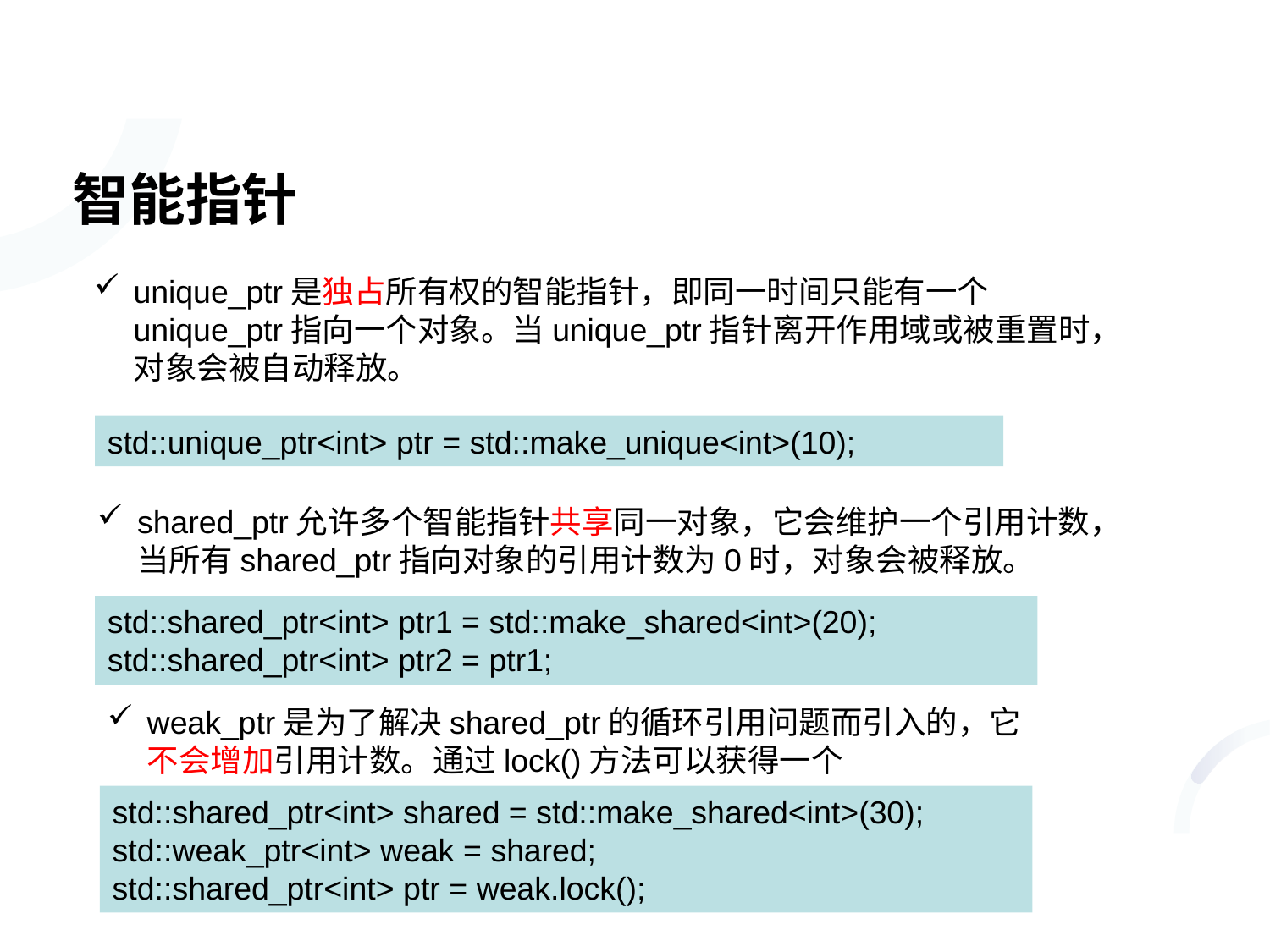

# 智能指针
unique_ptr是独占所有权的智能指针，即同一时间只能有一个unique_ptr指向一个对象。当unique_ptr指针离开作用域或被重置时，对象会被自动释放。
std::unique_ptr<int> ptr = std::make_unique<int>(10);
shared_ptr允许多个智能指针共享同一对象，它会维护一个引用计数，当所有shared_ptr指向对象的引用计数为0时，对象会被释放。
std::shared_ptr<int> ptr1 = std::make_shared<int>(20);
std::shared_ptr<int> ptr2 = ptr1;
weak_ptr是为了解决shared_ptr的循环引用问题而引入的，它不会增加引用计数。通过lock()方法可以获得一个shared_ptr。
std::shared_ptr<int> shared = std::make_shared<int>(30);
std::weak_ptr<int> weak = shared;
std::shared_ptr<int> ptr = weak.lock();